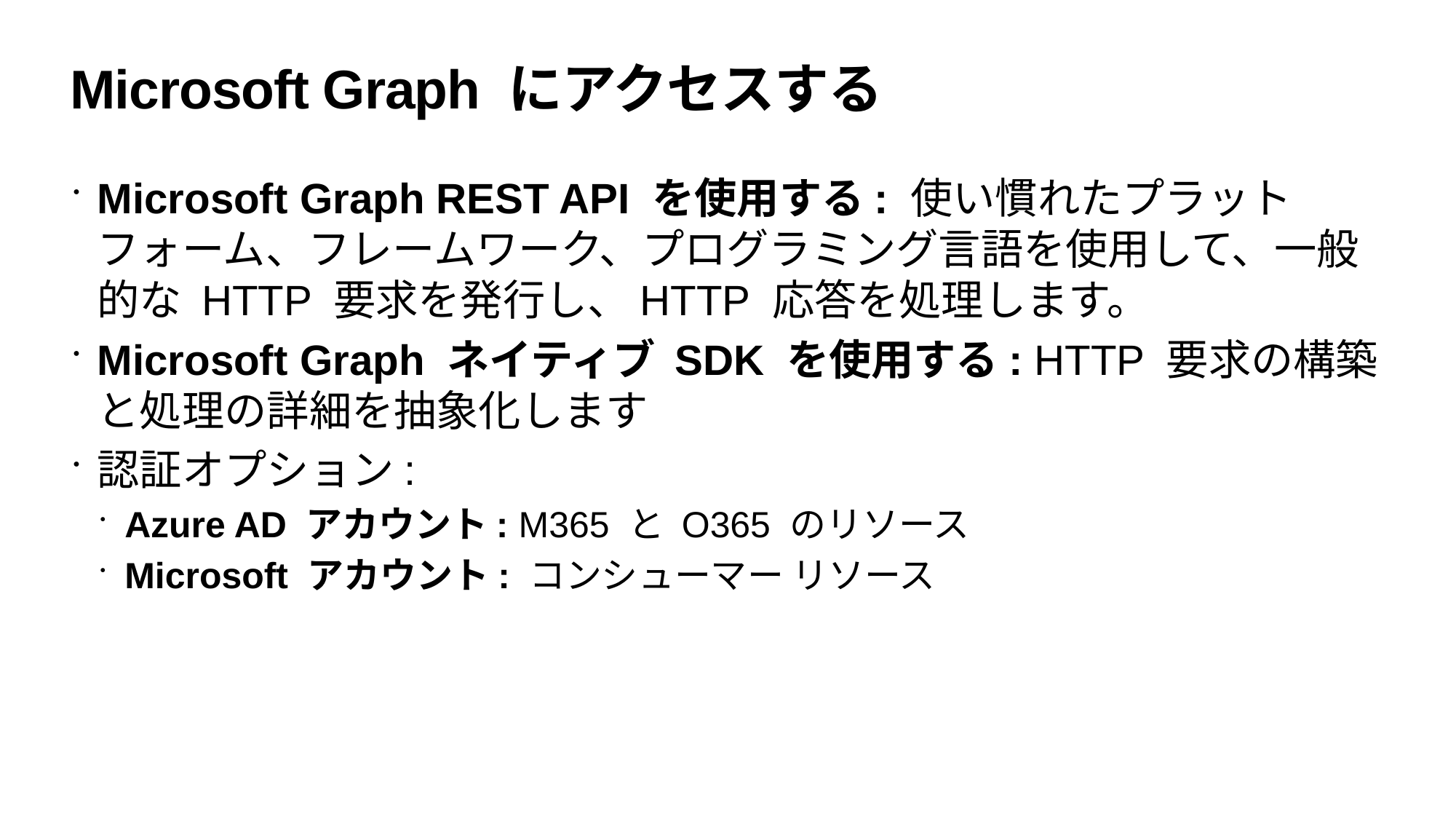

# Microsoft Graph にアクセスする
Microsoft Graph REST API を使用する: 使い慣れたプラットフォーム、フレームワーク、プログラミング言語を使用して、一般的な HTTP 要求を発行し、HTTP 応答を処理します。
Microsoft Graph ネイティブ SDK を使用する: HTTP 要求の構築と処理の詳細を抽象化します
認証オプション:
Azure AD アカウント: M365 と O365 のリソース
Microsoft アカウント: コンシューマー リソース